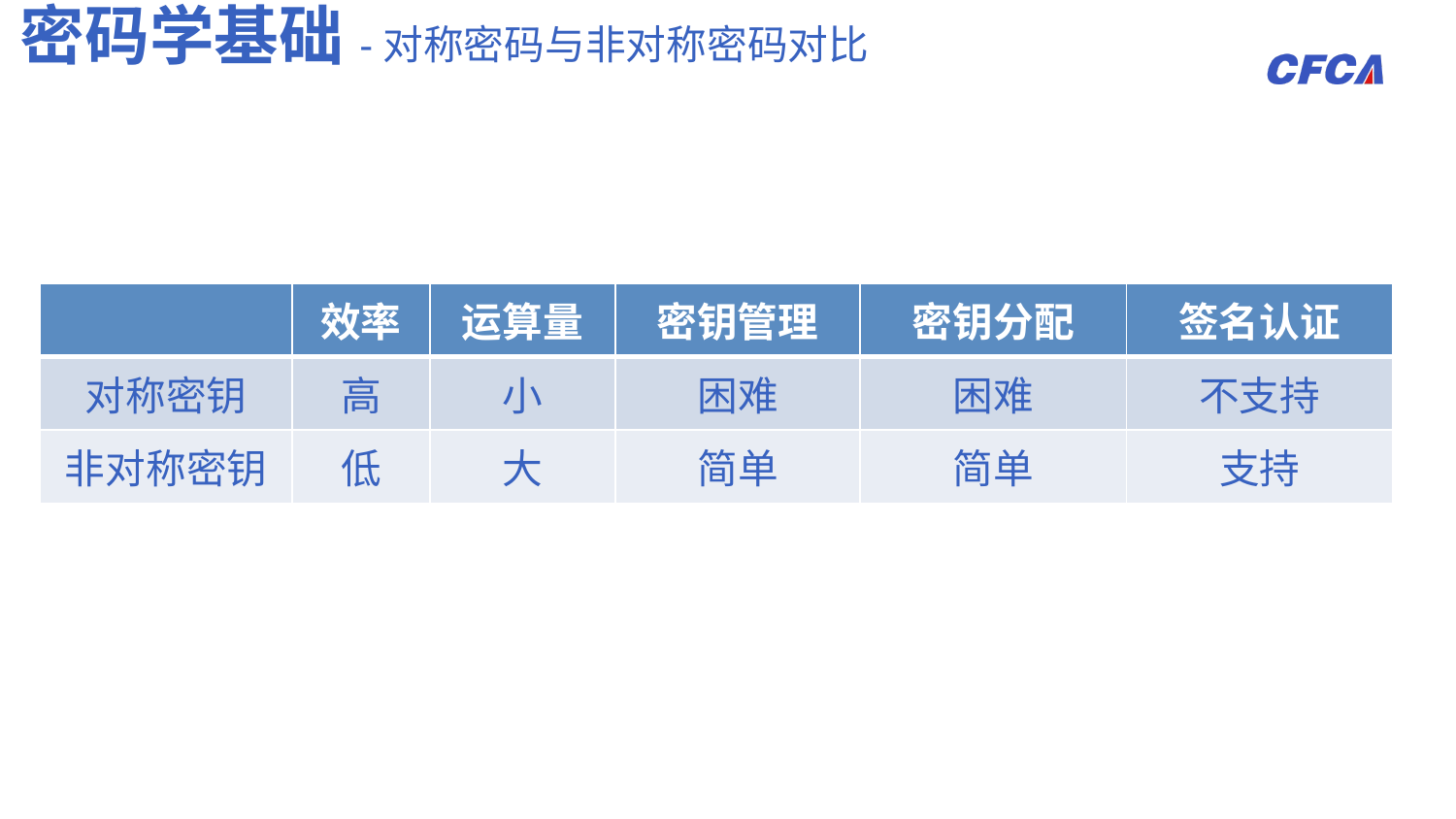

密码学基础-对称密码与非对称密码对比
|  | 效率 | 运算量 | 密钥管理 | 密钥分配 | 签名认证 |
| --- | --- | --- | --- | --- | --- |
| 对称密钥 | 高 | 小 | 困难 | 困难 | 不支持 |
| 非对称密钥 | 低 | 大 | 简单 | 简单 | 支持 |